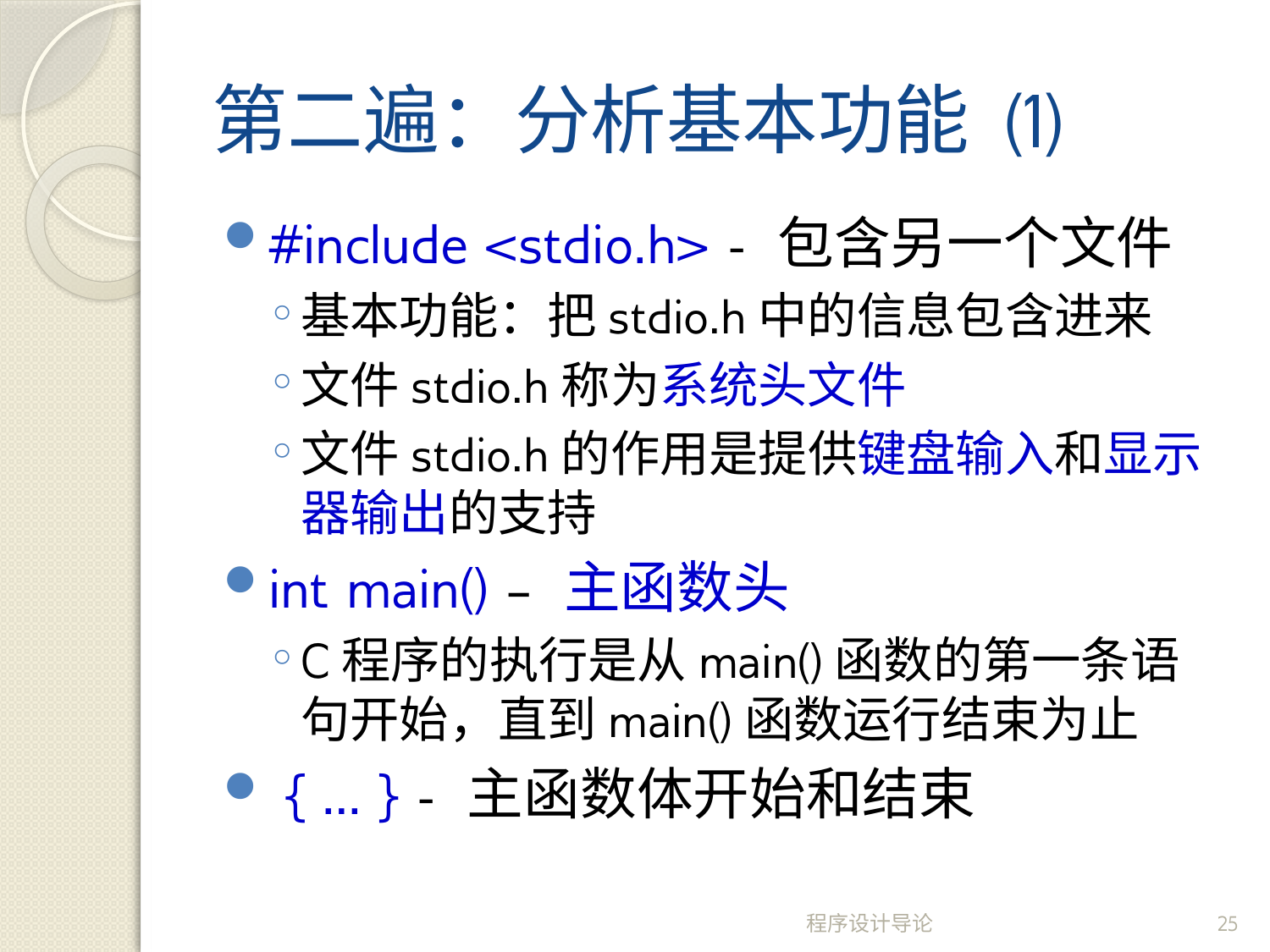

# 第二遍：分析基本功能 (1)
#include <stdio.h> - 包含另一个文件
基本功能：把stdio.h中的信息包含进来
文件stdio.h称为系统头文件
文件stdio.h的作用是提供键盘输入和显示器输出的支持
int main() – 主函数头
C程序的执行是从main()函数的第一条语句开始，直到main()函数运行结束为止
 { … } - 主函数体开始和结束
程序设计导论
25